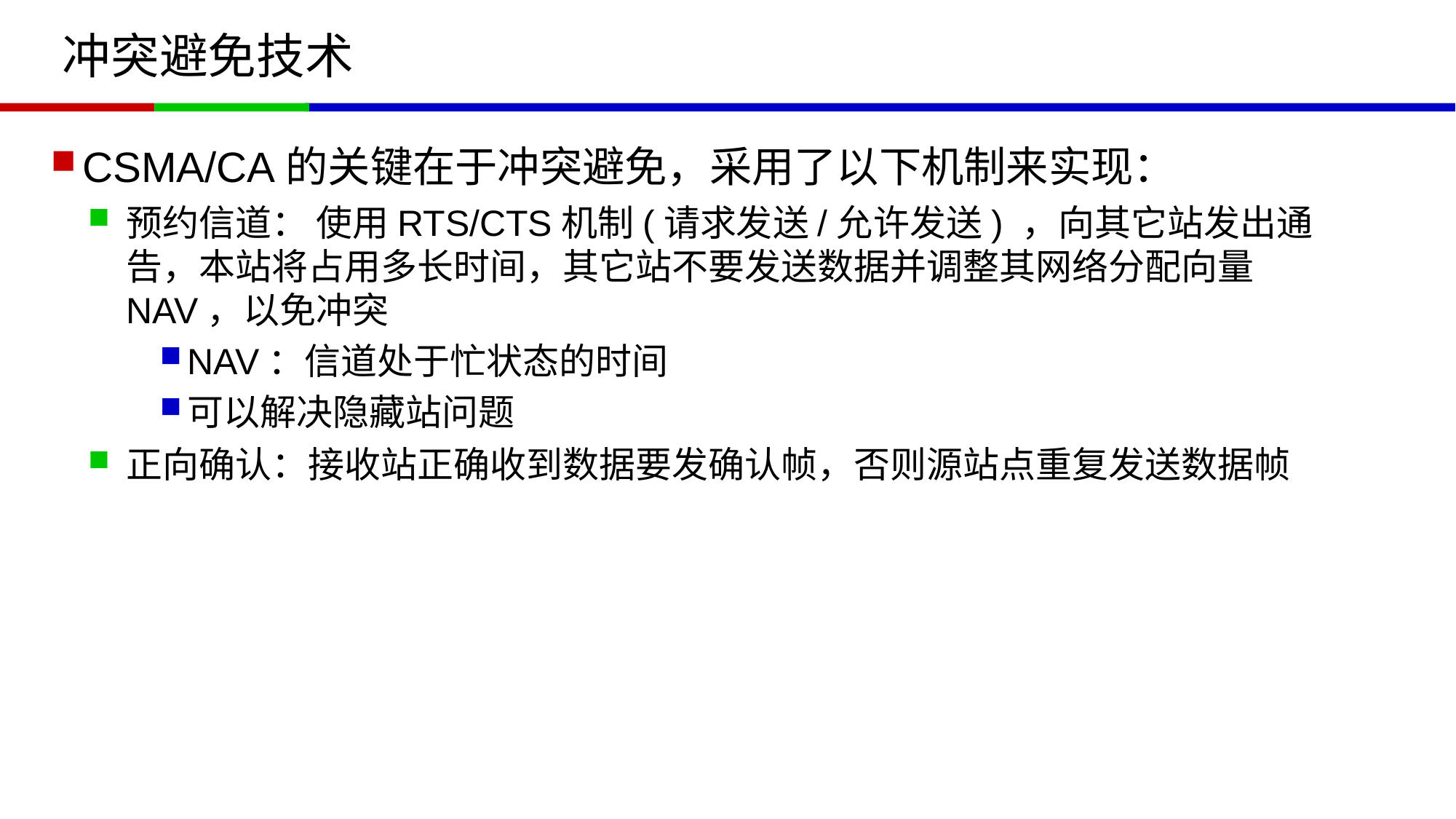

# 冲突避免技术
CSMA/CA的关键在于冲突避免，采用了以下机制来实现：
预约信道： 使用RTS/CTS机制(请求发送/允许发送) ，向其它站发出通告，本站将占用多长时间，其它站不要发送数据并调整其网络分配向量NAV，以免冲突
NAV：信道处于忙状态的时间
可以解决隐藏站问题
正向确认：接收站正确收到数据要发确认帧，否则源站点重复发送数据帧

171